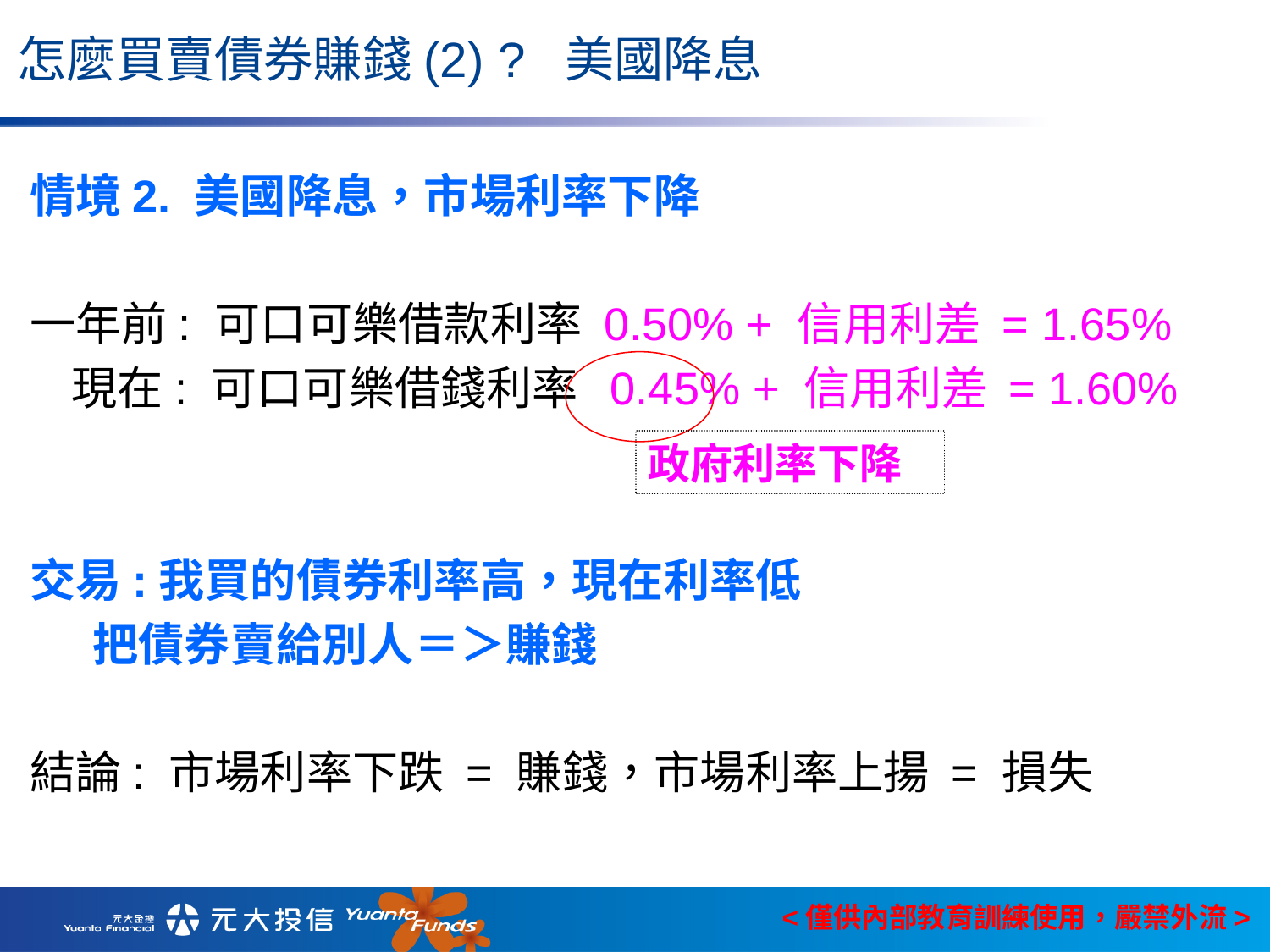

怎麼買賣債券賺錢(2) ?  美國降息
情境2. 美國降息，市場利率下降

一年前: 可口可樂借款利率 0.50% + 信用利差 = 1.65%
   現在: 可口可樂借錢利率  0.45% + 信用利差 = 1.60%

交易:我買的債券利率高，現在利率低
     把債券賣給別人＝＞賺錢

結論: 市場利率下跌 = 賺錢，市場利率上揚 = 損失

政府利率下降